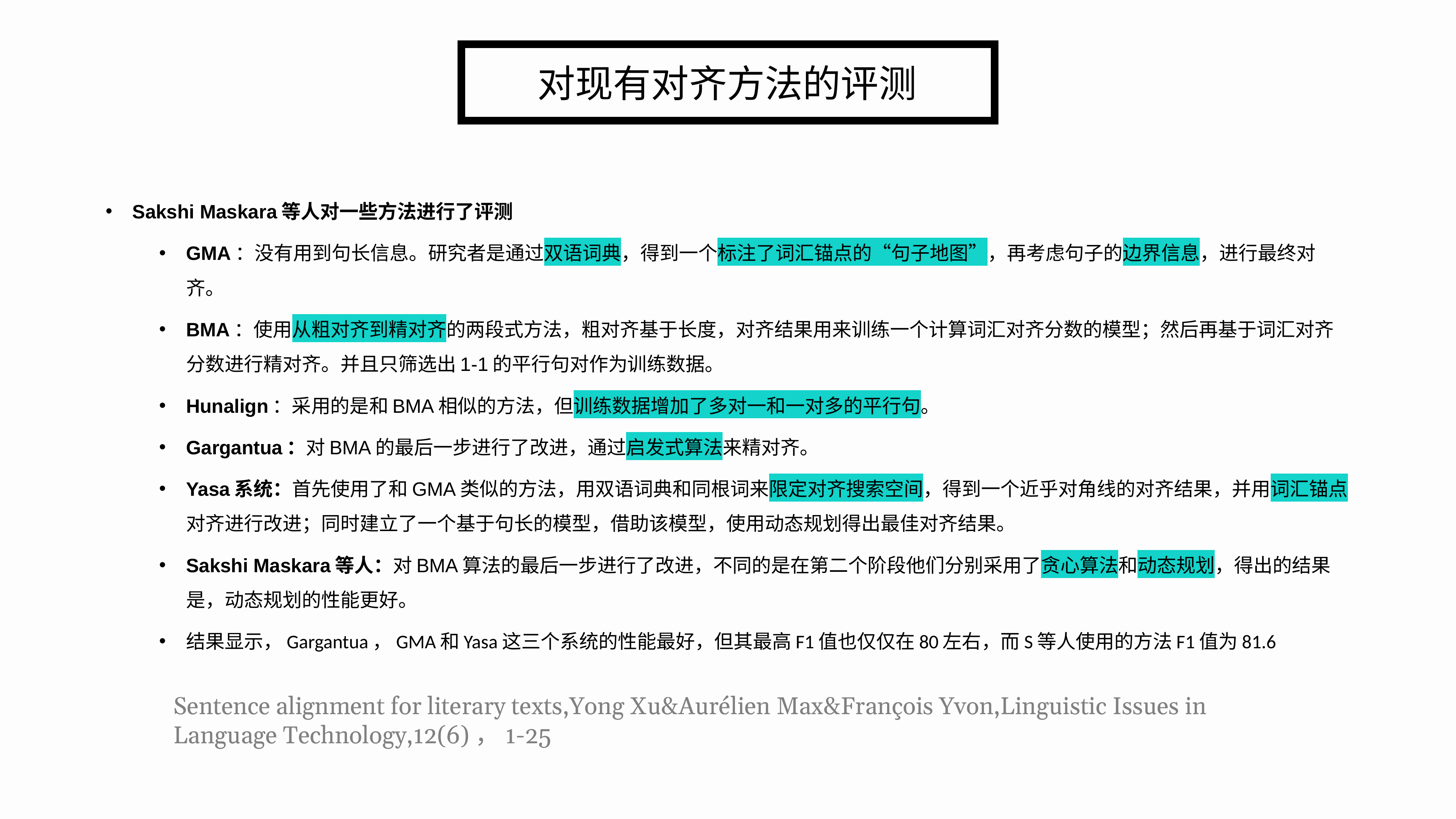

# 对现有对齐方法的评测
Sakshi Maskara等人对一些方法进行了评测
GMA：没有用到句长信息。研究者是通过双语词典，得到一个标注了词汇锚点的“句子地图”，再考虑句子的边界信息，进行最终对齐。
BMA：使用从粗对齐到精对齐的两段式方法，粗对齐基于长度，对齐结果用来训练一个计算词汇对齐分数的模型；然后再基于词汇对齐分数进行精对齐。并且只筛选出1-1的平行句对作为训练数据。
Hunalign：采用的是和BMA相似的方法，但训练数据增加了多对一和一对多的平行句。
Gargantua：对BMA的最后一步进行了改进，通过启发式算法来精对齐。
Yasa系统：首先使用了和GMA类似的方法，用双语词典和同根词来限定对齐搜索空间，得到一个近乎对角线的对齐结果，并用词汇锚点对齐进行改进；同时建立了一个基于句长的模型，借助该模型，使用动态规划得出最佳对齐结果。
Sakshi Maskara等人：对BMA算法的最后一步进行了改进，不同的是在第二个阶段他们分别采用了贪心算法和动态规划，得出的结果是，动态规划的性能更好。
结果显示，Gargantua，GMA和Yasa这三个系统的性能最好，但其最高F1值也仅仅在80左右，而S等人使用的方法F1值为81.6

Sentence alignment for literary texts,Yong Xu&Aurélien Max&François Yvon,Linguistic Issues in Language Technology,12(6)，1-25